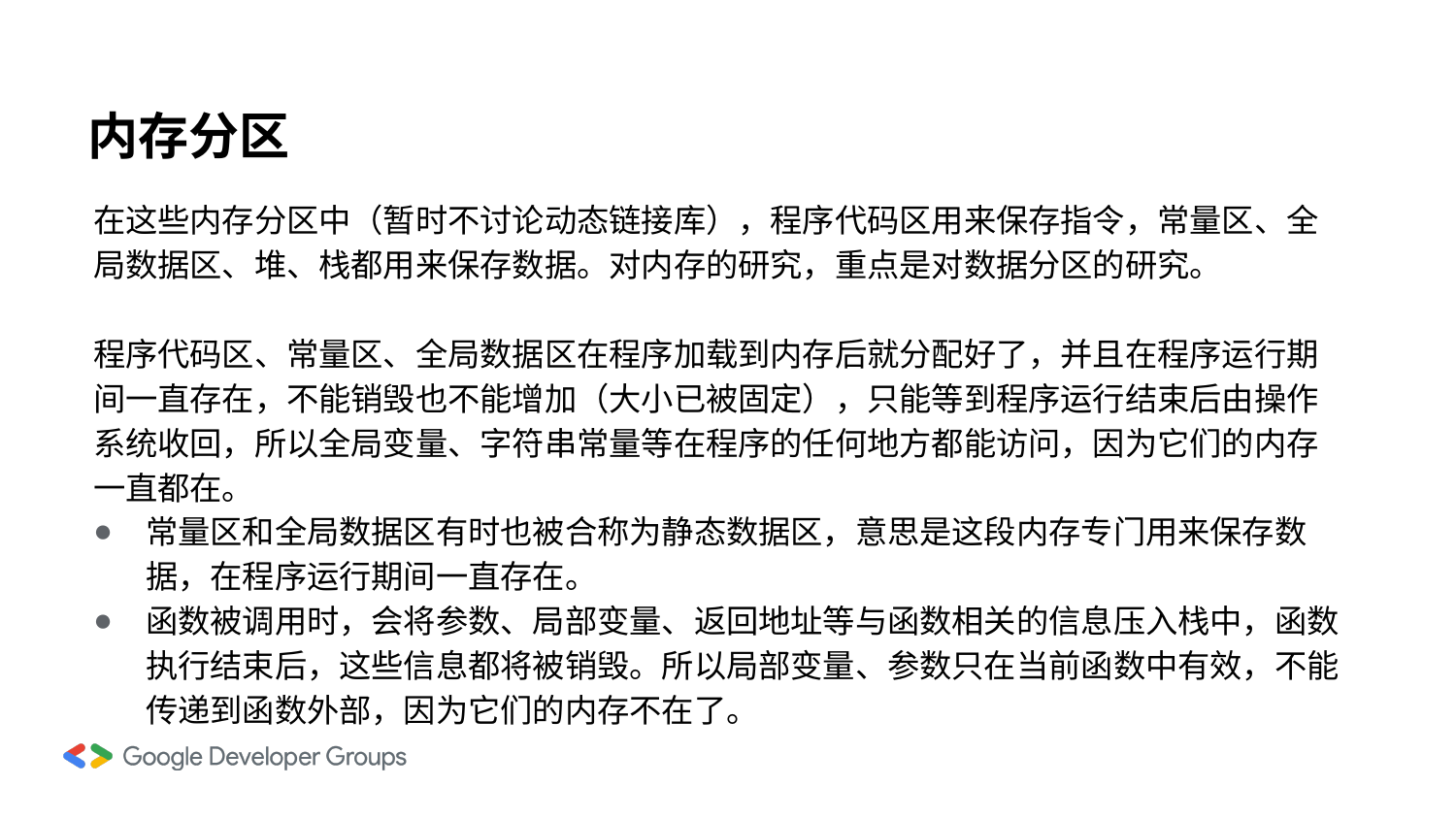

# 内存分区
在这些内存分区中（暂时不讨论动态链接库），程序代码区用来保存指令，常量区、全局数据区、堆、栈都用来保存数据。对内存的研究，重点是对数据分区的研究。
程序代码区、常量区、全局数据区在程序加载到内存后就分配好了，并且在程序运行期间一直存在，不能销毁也不能增加（大小已被固定），只能等到程序运行结束后由操作系统收回，所以全局变量、字符串常量等在程序的任何地方都能访问，因为它们的内存一直都在。
常量区和全局数据区有时也被合称为静态数据区，意思是这段内存专门用来保存数据，在程序运行期间一直存在。
函数被调用时，会将参数、局部变量、返回地址等与函数相关的信息压入栈中，函数执行结束后，这些信息都将被销毁。所以局部变量、参数只在当前函数中有效，不能传递到函数外部，因为它们的内存不在了。